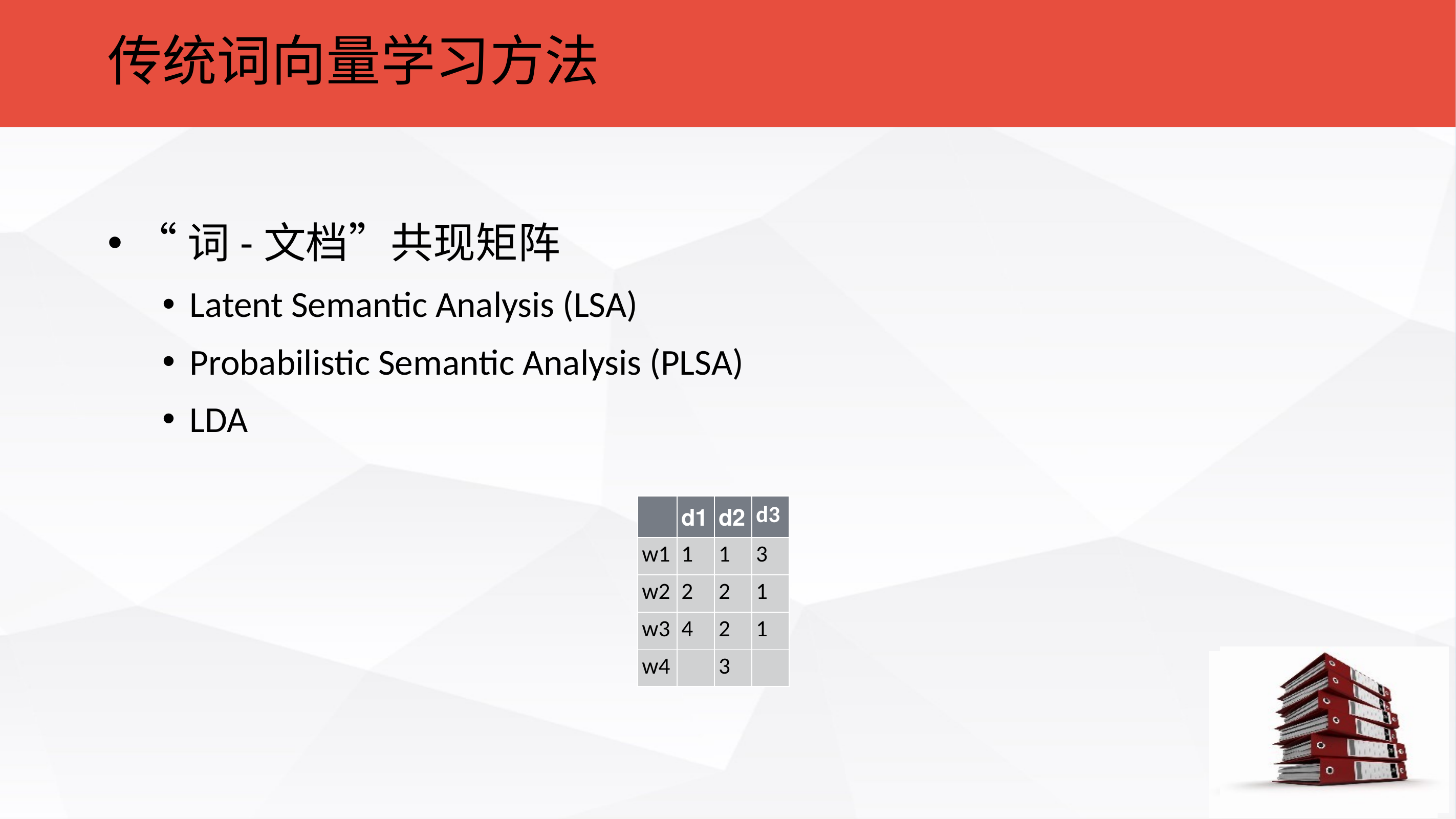

传统词向量学习方法
“词-文档”共现矩阵
Latent Semantic Analysis (LSA)
Probabilistic Semantic Analysis (PLSA)
LDA
|  | d1 | d2 | d3 |
| --- | --- | --- | --- |
| w1 | 1 | 1 | 3 |
| w2 | 2 | 2 | 1 |
| w3 | 4 | 2 | 1 |
| w4 |  | 3 |  |